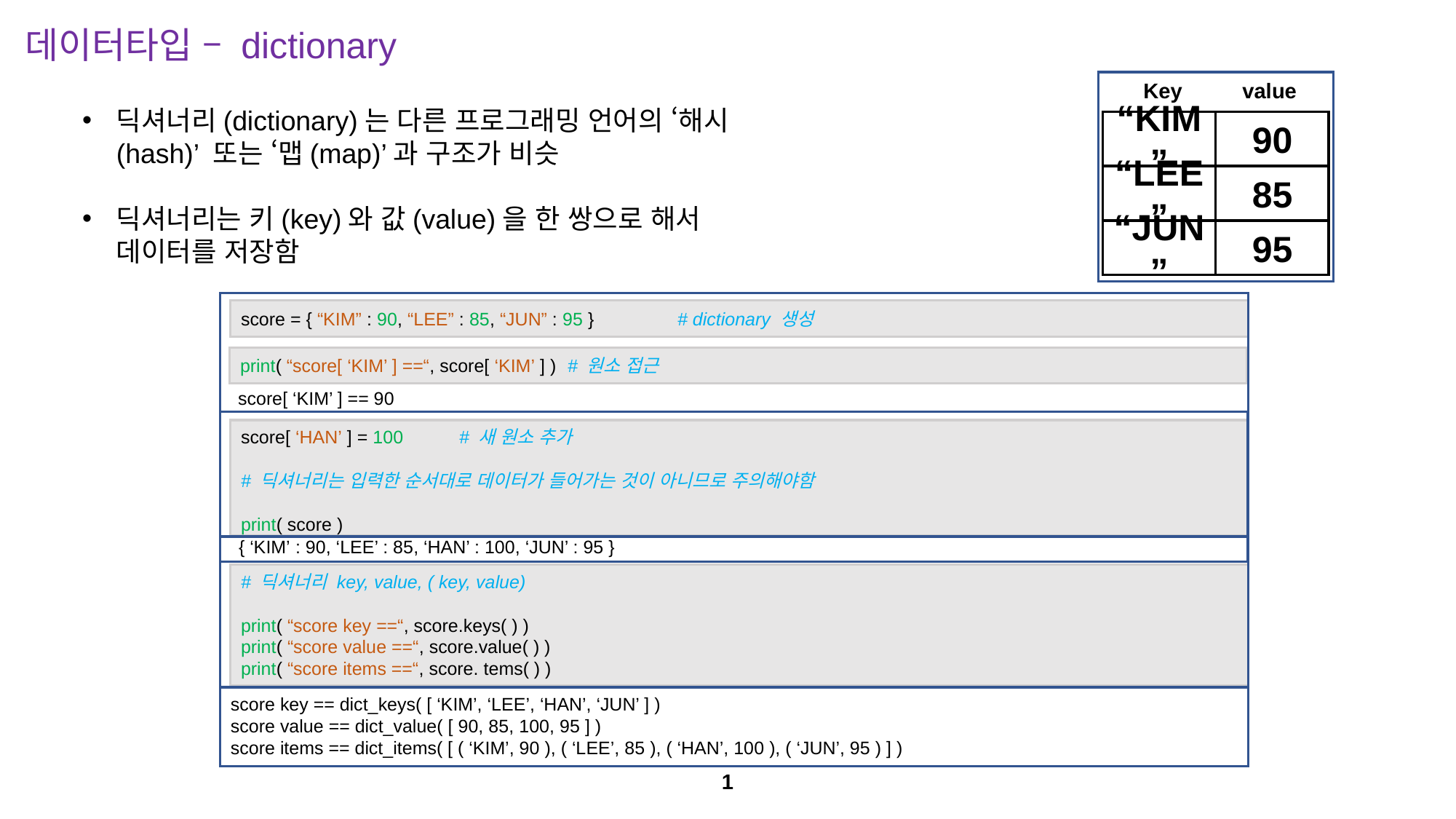

데이터타입 – dictionary
Key

value
“KIM”
90
“LEE”
85
“JUN”
95
딕셔너리(dictionary)는 다른 프로그래밍 언어의 ‘해시
(hash)’ 또는 ‘맵(map)’과 구조가 비슷

딕셔너리는 키(key)와 값(value)을 한 쌍으로 해서
데이터를 저장함

score = { “KIM” : 90, “LEE” : 85, “JUN” : 95 }	# dictionary 생성
score[ ‘HAN’ ] = 100	# 새 원소 추가

# 딕셔너리는 입력한 순서대로 데이터가 들어가는 것이 아니므로 주의해야함

print( score )
score key == dict_keys( [ ‘KIM’, ‘LEE’, ‘HAN’, ‘JUN’ ] )
score value == dict_value( [ 90, 85, 100, 95 ] )
score items == dict_items( [ ( ‘KIM’, 90 ), ( ‘LEE’, 85 ), ( ‘HAN’, 100 ), ( ‘JUN’, 95 ) ] )
print( “score[ ‘KIM’ ] ==“, score[ ‘KIM’ ] )	# 원소 접근
 score[ ‘KIM’ ] == 90

 { ‘KIM’ : 90, ‘LEE’ : 85, ‘HAN’ : 100, ‘JUN’ : 95 }

# 딕셔너리 key, value, ( key, value)

print( “score key ==“, score.keys( ) )
print( “score value ==“, score.value( ) )
print( “score items ==“, score. tems( ) )

1